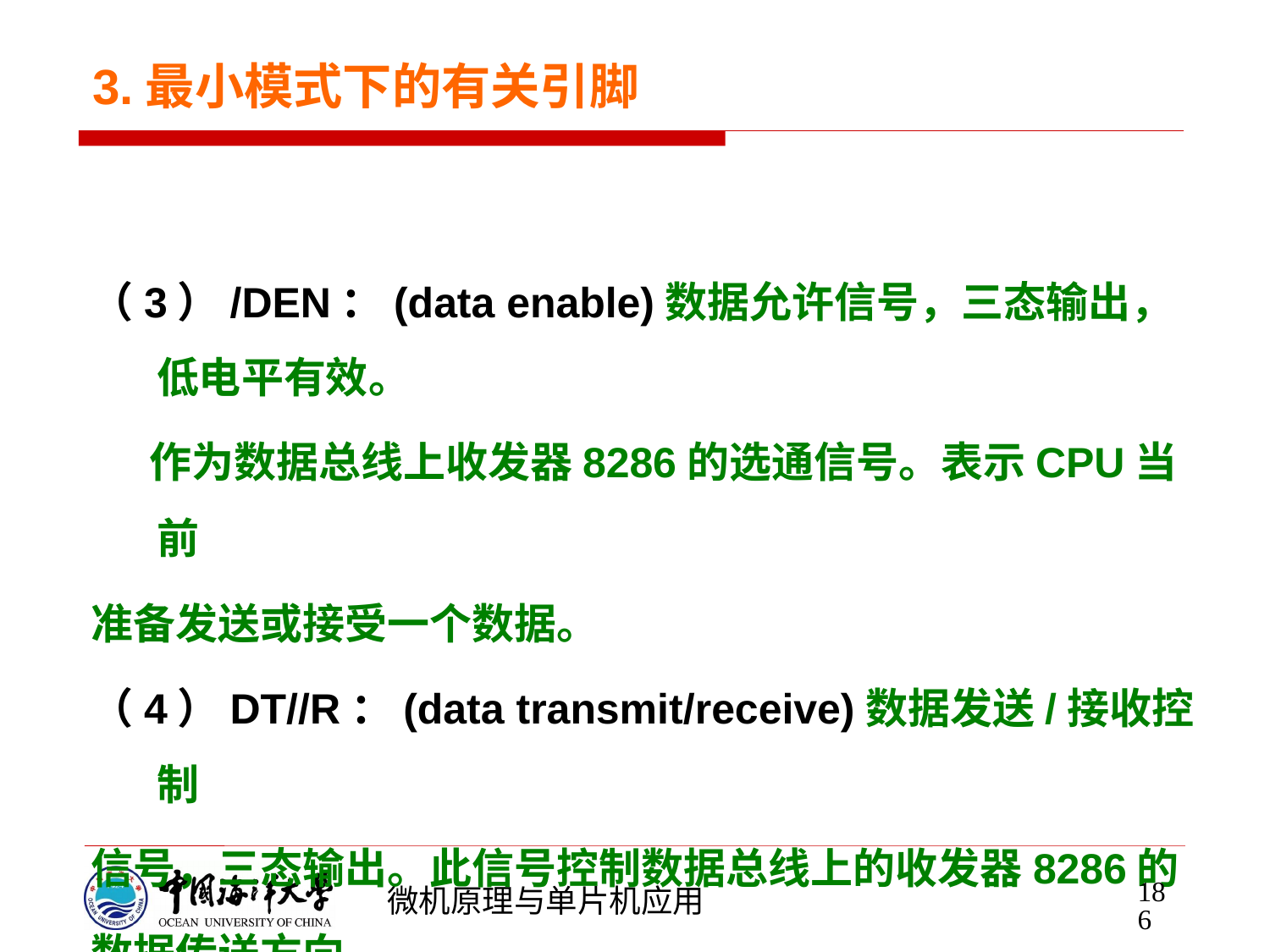

# 3.最小模式下的有关引脚
（3）/DEN：(data enable)数据允许信号，三态输出，低电平有效。
     作为数据总线上收发器8286的选通信号。表示CPU当前
准备发送或接受一个数据。
（4）DT//R：(data transmit/receive)数据发送/接收控制
信号，三态输出。此信号控制数据总线上的收发器8286的
数据传送方向，
     DT//R=1，发送数据----写操作；
     DT//R=0，接收数据--读操作。
     在DMA方式， DT//R被浮置为高阻状态。
186